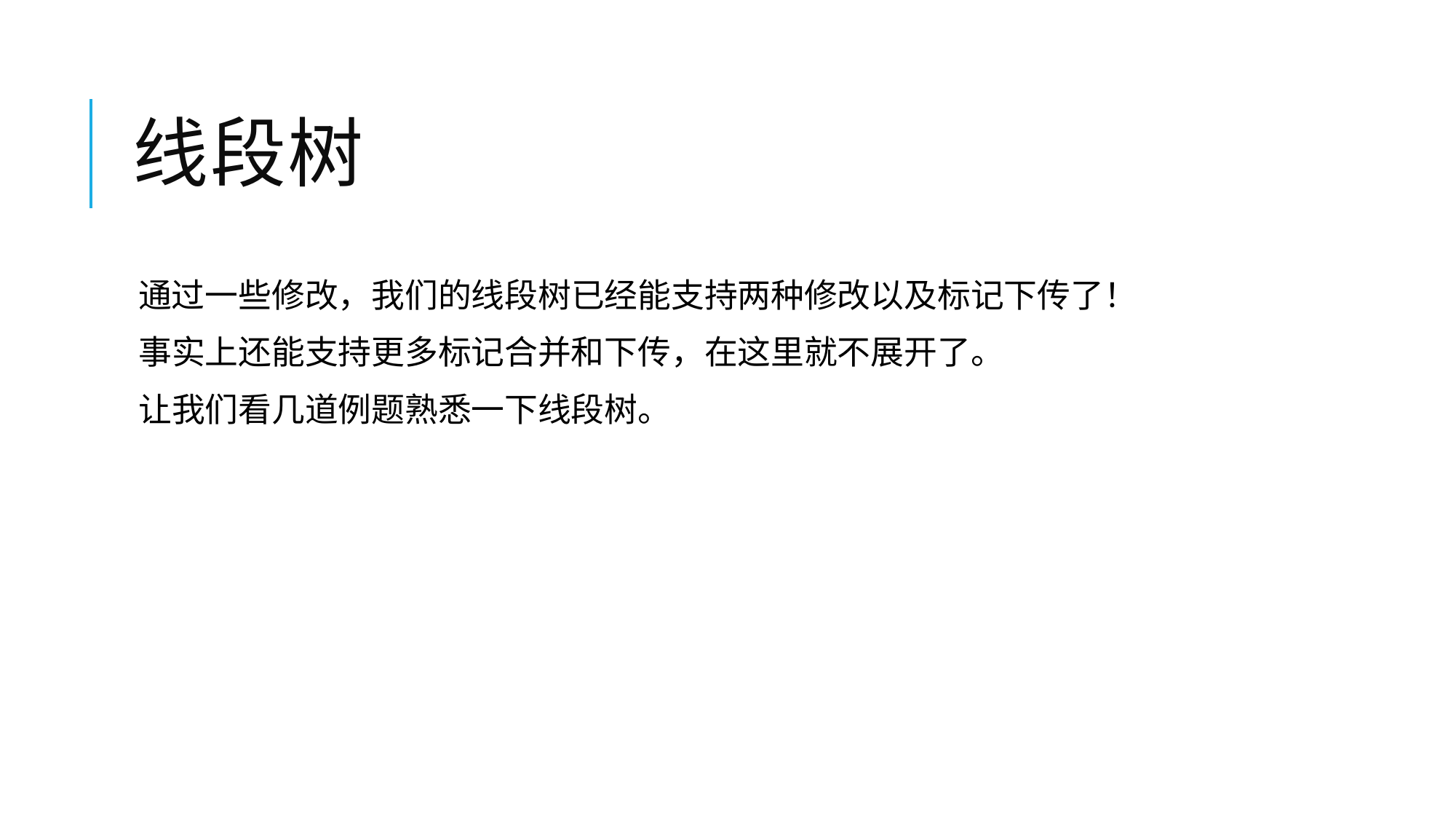

# 线段树
通过一些修改，我们的线段树已经能支持两种修改以及标记下传了！
事实上还能支持更多标记合并和下传，在这里就不展开了。
让我们看几道例题熟悉一下线段树。